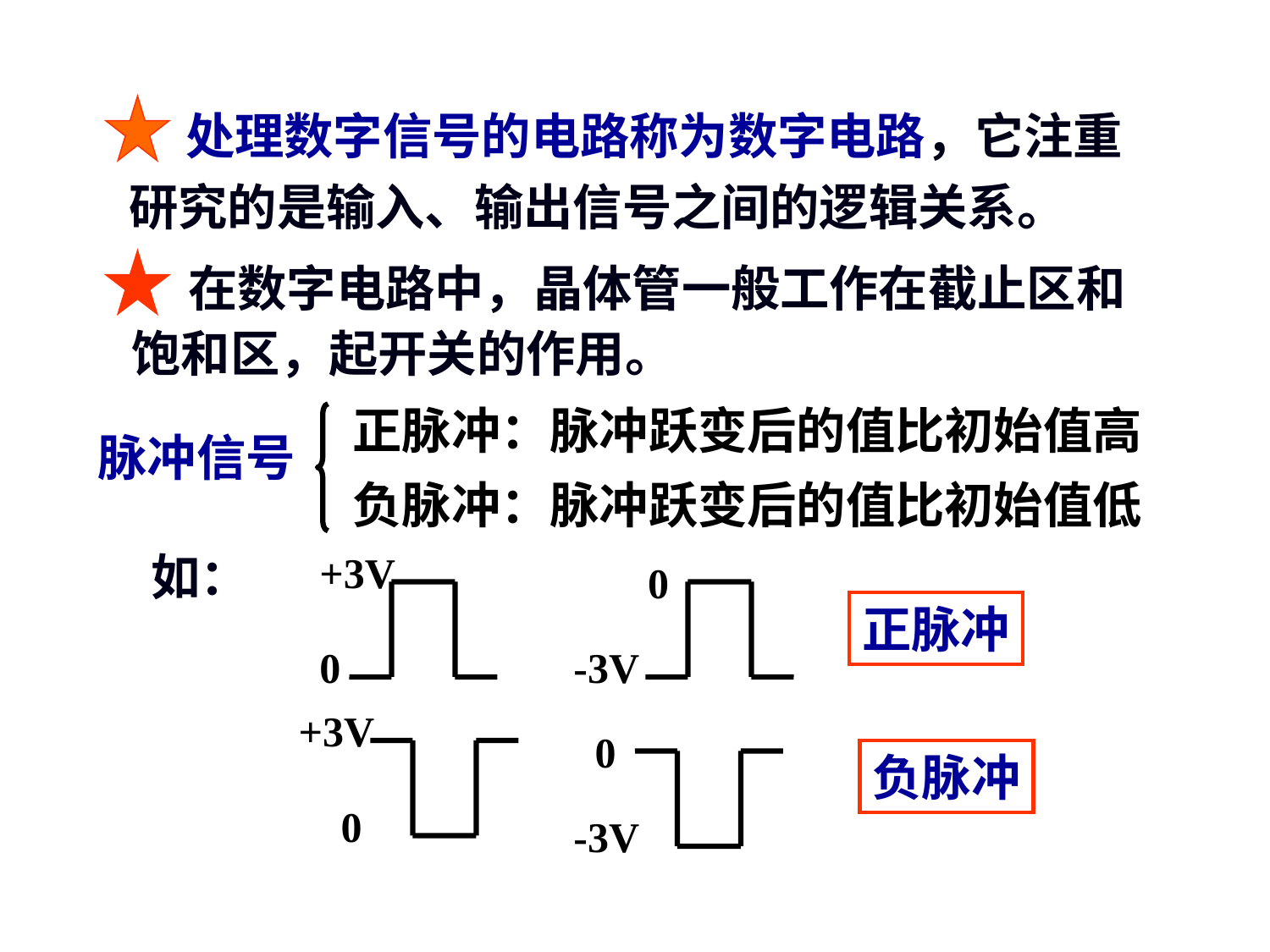

处理数字信号的电路称为数字电路，它注重研究的是输入、输出信号之间的逻辑关系。

    在数字电路中，晶体管一般工作在截止区和饱和区，起开关的作用。

正脉冲：脉冲跃变后的值比初始值高

脉冲信号
负脉冲：脉冲跃变后的值比初始值低
如：
+3V

0
0

-3V
正脉冲
+3V

0
0

-3V
负脉冲